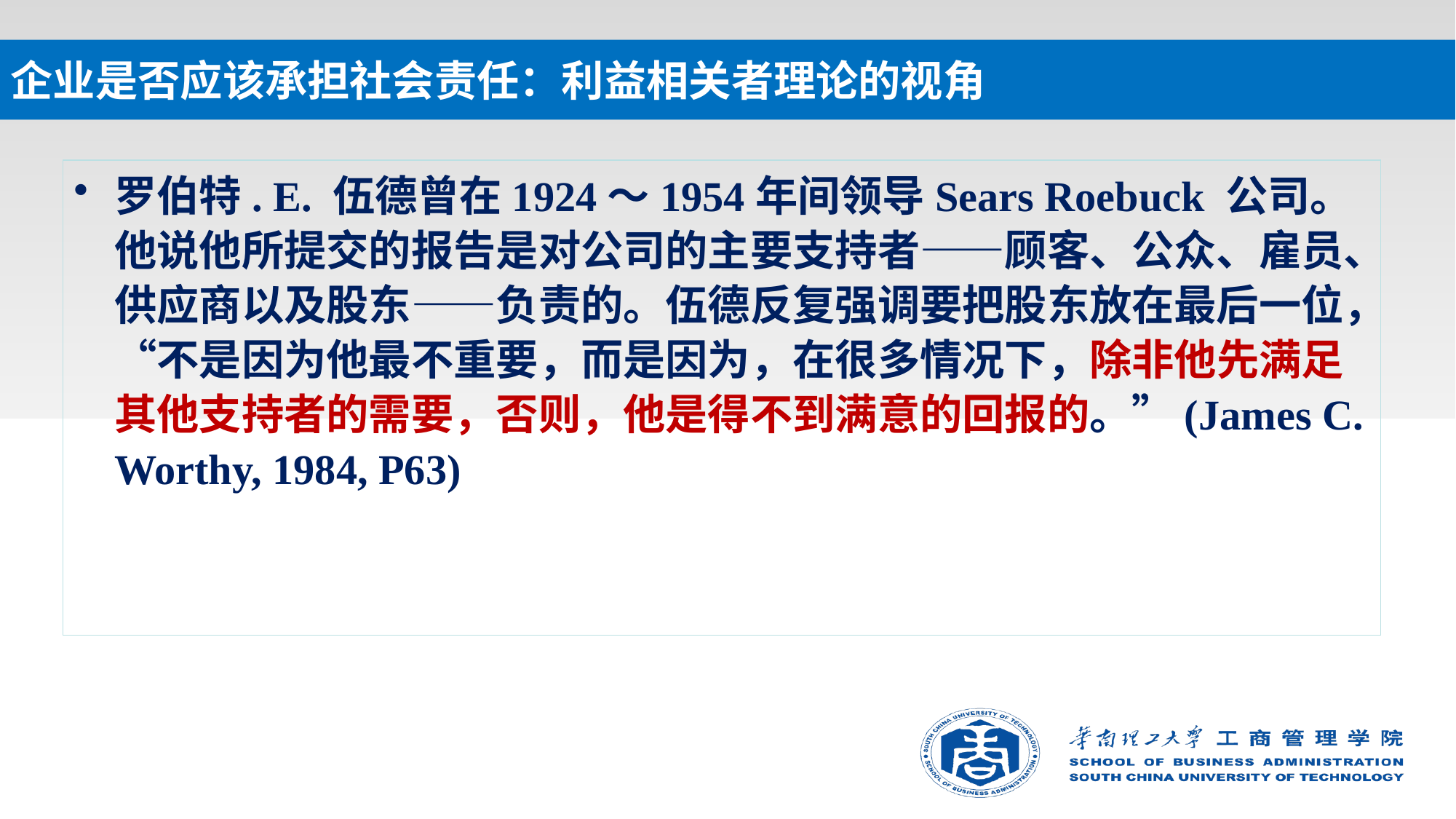

# 企业是否应该承担社会责任：利益相关者理论的视角
罗伯特. E. 伍德曾在1924～1954年间领导Sears Roebuck 公司。他说他所提交的报告是对公司的主要支持者——顾客、公众、雇员、供应商以及股东——负责的。伍德反复强调要把股东放在最后一位，“不是因为他最不重要，而是因为，在很多情况下，除非他先满足其他支持者的需要，否则，他是得不到满意的回报的。”(James C. Worthy, 1984, P63)